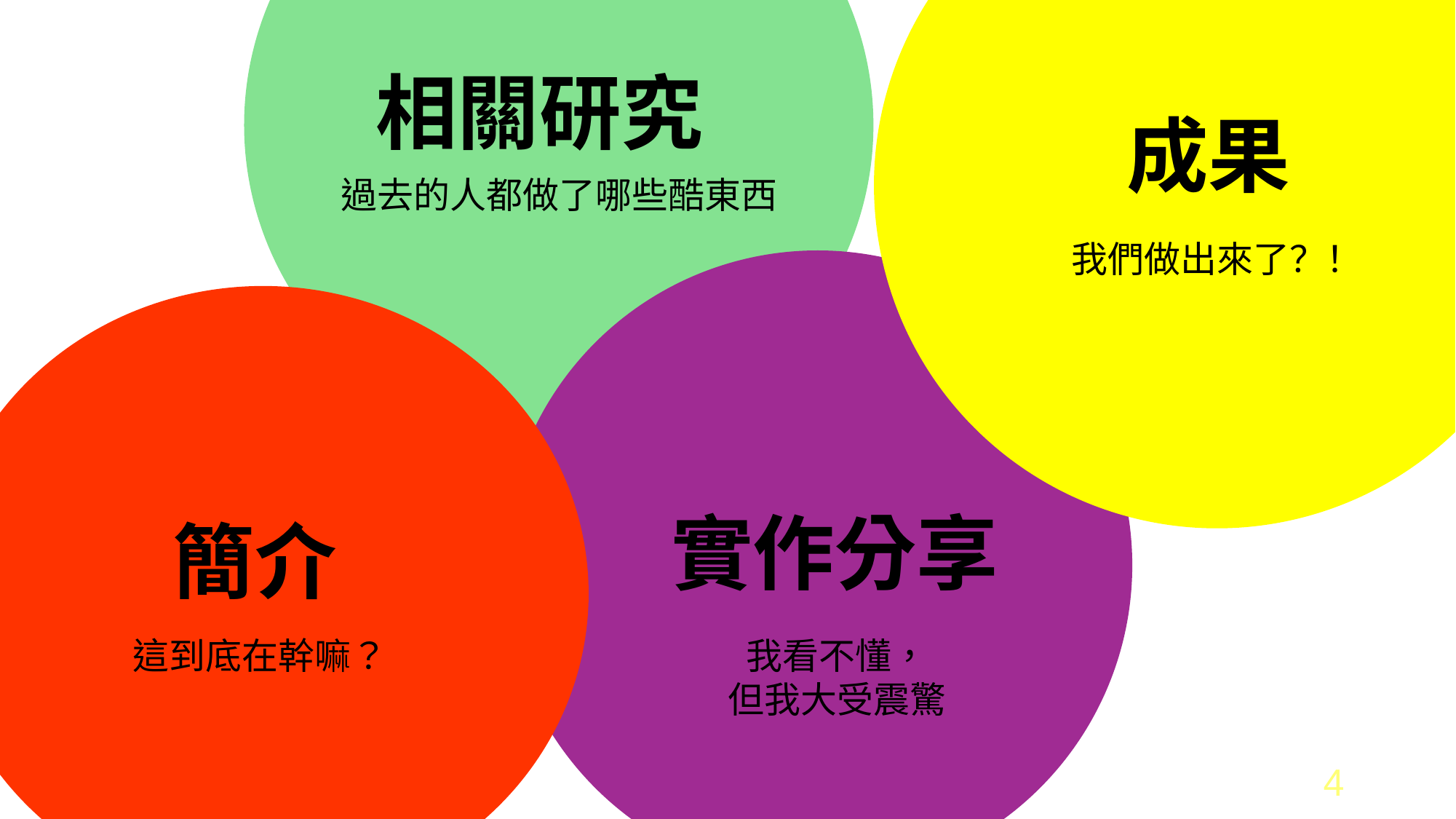

相關研究
成果
過去的人都做了哪些酷東西
我們做出來了？！

實作分享
簡介
我看不懂，
但我大受震驚
這到底在幹嘛？
4